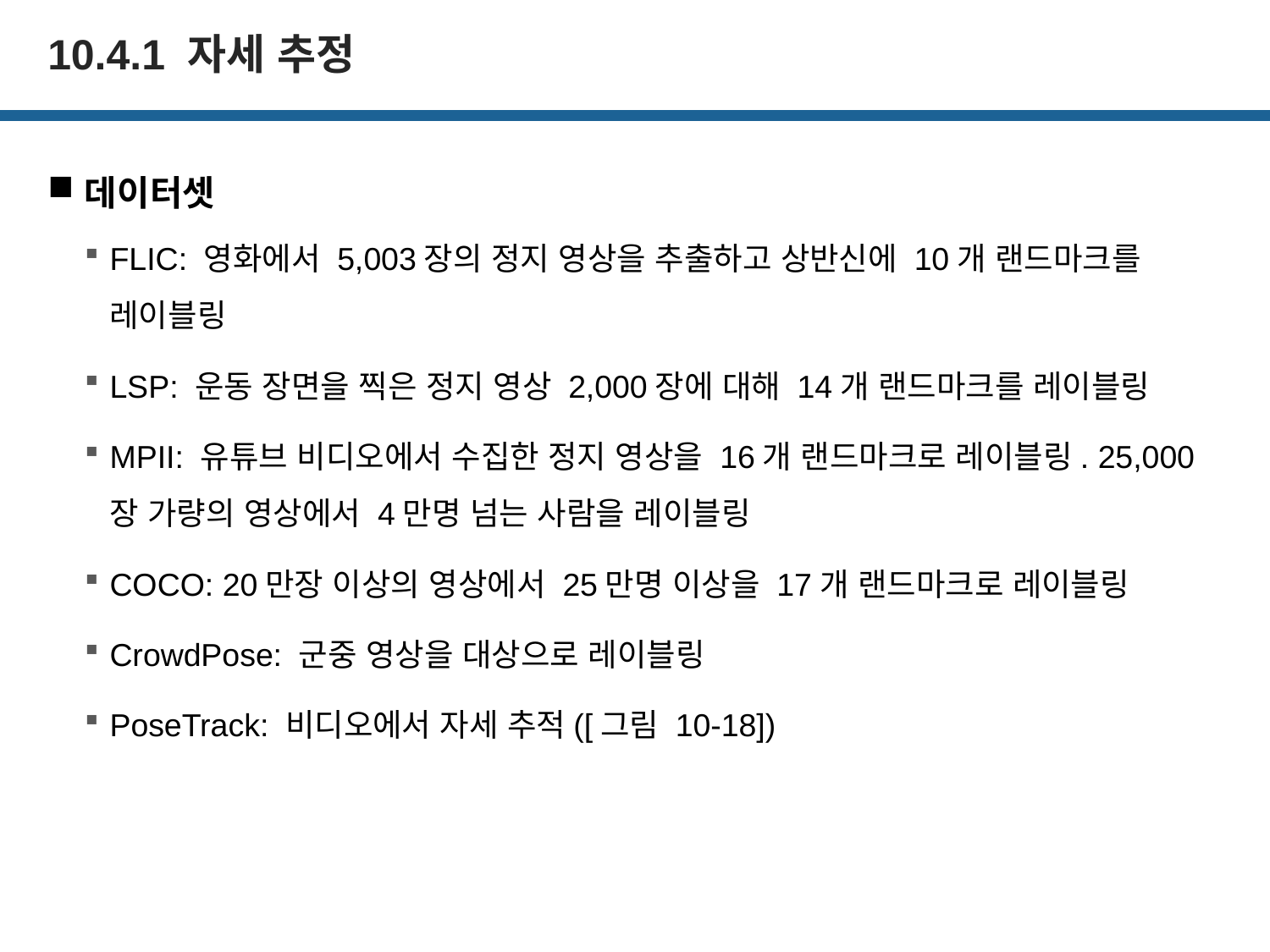

# 10.4.1 자세 추정
데이터셋
FLIC: 영화에서 5,003장의 정지 영상을 추출하고 상반신에 10개 랜드마크를 레이블링
LSP: 운동 장면을 찍은 정지 영상 2,000장에 대해 14개 랜드마크를 레이블링
MPII: 유튜브 비디오에서 수집한 정지 영상을 16개 랜드마크로 레이블링. 25,000장 가량의 영상에서 4만명 넘는 사람을 레이블링
COCO: 20만장 이상의 영상에서 25만명 이상을 17개 랜드마크로 레이블링
CrowdPose: 군중 영상을 대상으로 레이블링
PoseTrack: 비디오에서 자세 추적([그림 10-18])